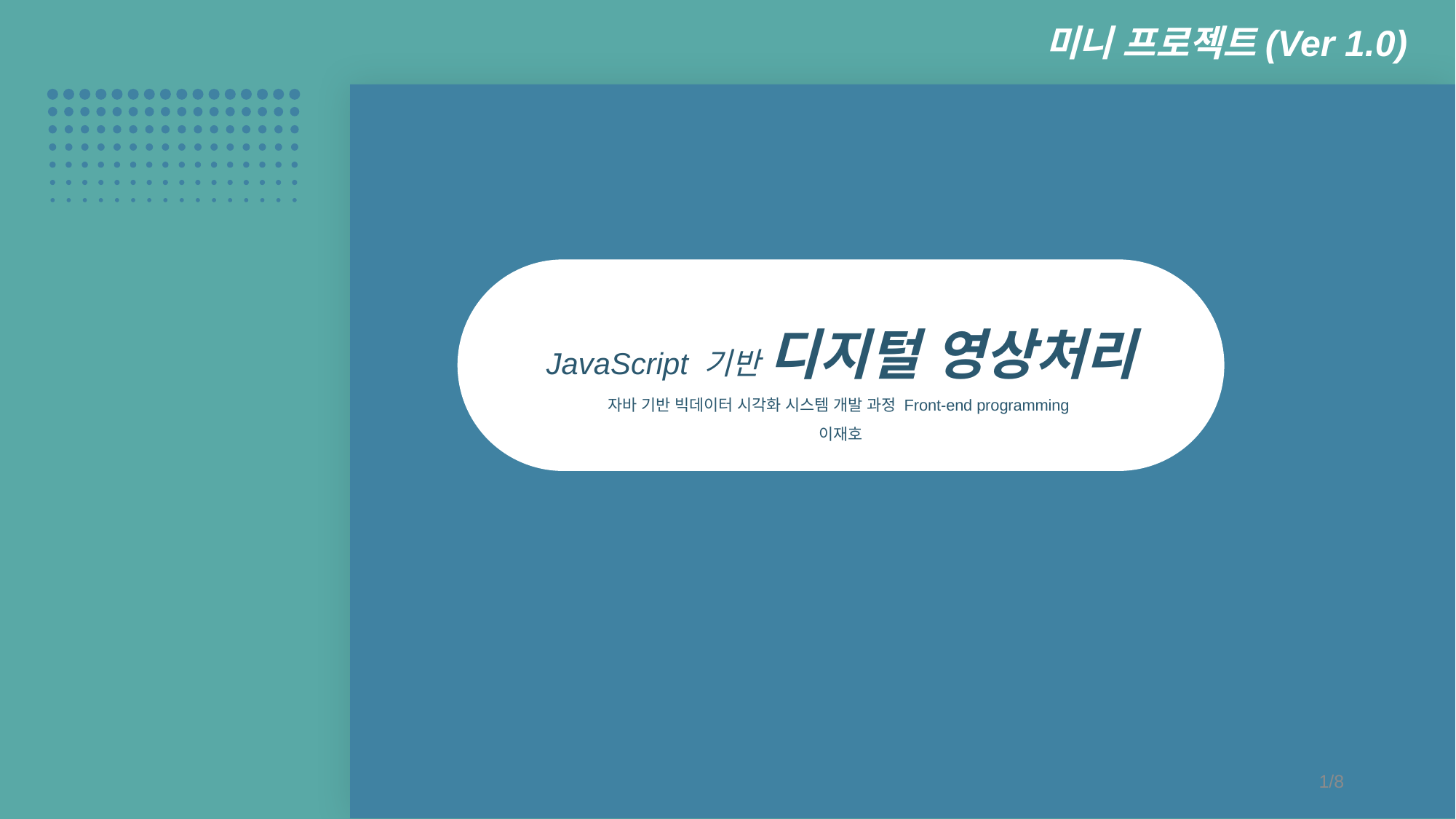

미니 프로젝트(Ver 1.0)

JavaScript 기반 디지털 영상처리
자바 기반 빅데이터 시각화 시스템 개발 과정 Front-end programming
이재호
1/8